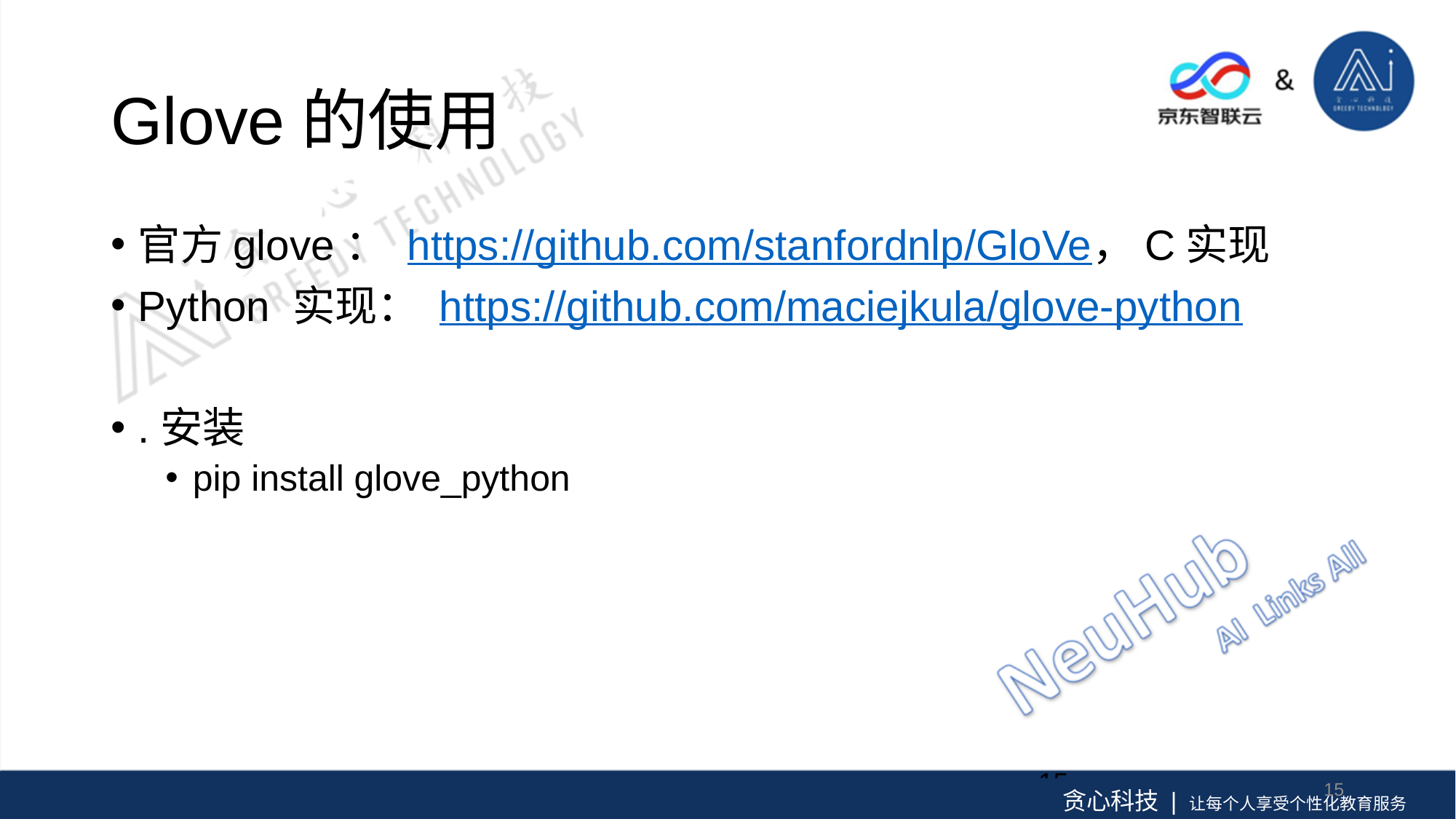

# Glove的使用
官方glove： https://github.com/stanfordnlp/GloVe，C实现
Python 实现： https://github.com/maciejkula/glove-python

.安装
pip install glove_python